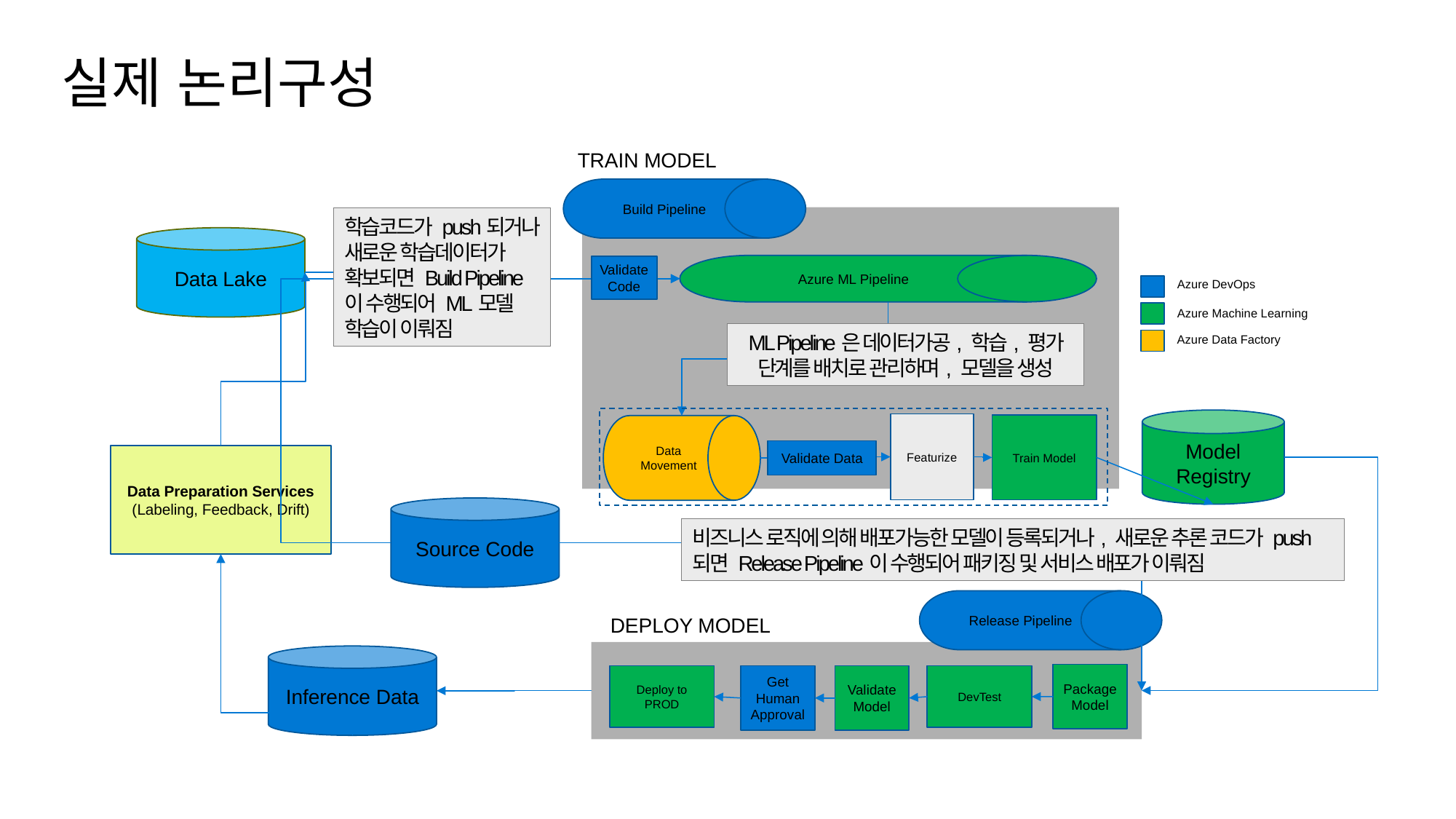

# 실제 논리구성
TRAIN MODEL
Build Pipeline

학습코드가 push되거나 새로운 학습데이터가 확보되면 Build Pipeline이 수행되어 ML모델 학습이 이뤄짐
Data Lake
Azure ML Pipeline
Validate
Code
Azure DevOps

Azure Machine Learning

ML Pipeline은 데이터가공, 학습, 평가 단계를 배치로 관리하며, 모델을 생성
Azure Data Factory

Model Registry
Featurize
Train Model
Data Movement
Validate Data
Data Preparation Services (Labeling, Feedback, Drift)
Source Code
비즈니스 로직에 의해 배포가능한 모델이 등록되거나, 새로운 추론 코드가 push되면 Release Pipeline이 수행되어 패키징 및 서비스 배포가 이뤄짐
Release Pipeline
DEPLOY MODEL

Inference Data
Package Model
Deploy to PROD
Get Human Approval
Validate Model
DevTest